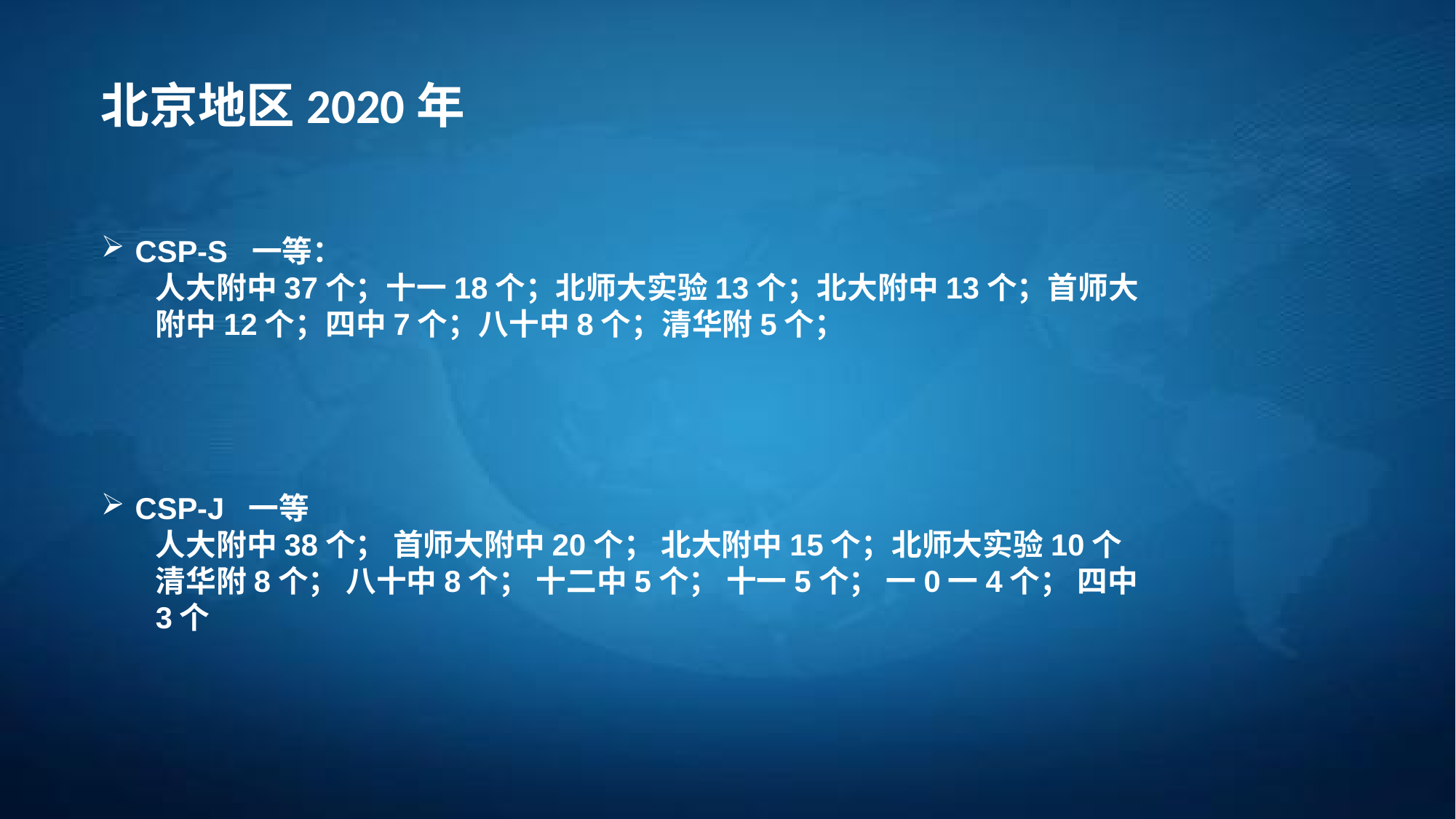

北京地区2020年
CSP-S  一等：
人大附中37个；十一18个；北师大实验13个；北大附中13个；首师大附中12个；四中7个；八十中8个；清华附5个；
CSP-J  一等
人大附中38个； 首师大附中20个； 北大附中15个；北师大实验10个
清华附8个； 八十中8个； 十二中5个； 十一5个； 一0一4个； 四中3个